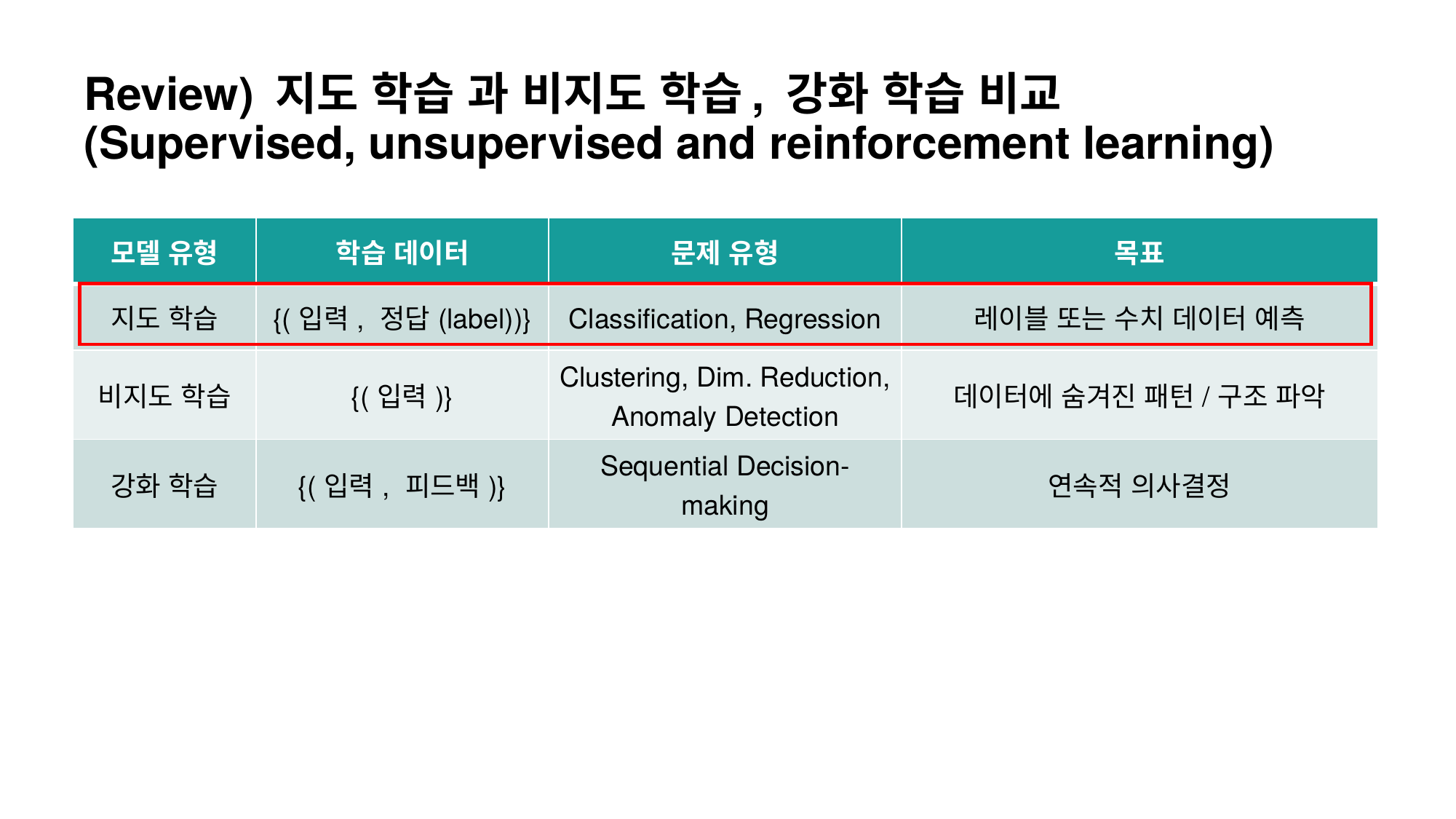

# Review) 지도 학습 과 비지도 학습, 강화 학습 비교 (Supervised, unsupervised and reinforcement learning)
| 모델 유형 | 학습 데이터 | 문제 유형 | 목표 |
| --- | --- | --- | --- |
| 지도 학습 | {(입력, 정답(label))} | Classification, Regression | 레이블 또는 수치 데이터 예측 |
| 비지도 학습 | {(입력)} | Clustering, Dim. Reduction, Anomaly Detection | 데이터에 숨겨진 패턴/구조 파악 |
| 강화 학습 | {(입력, 피드백)} | Sequential Decision-making | 연속적 의사결정 |